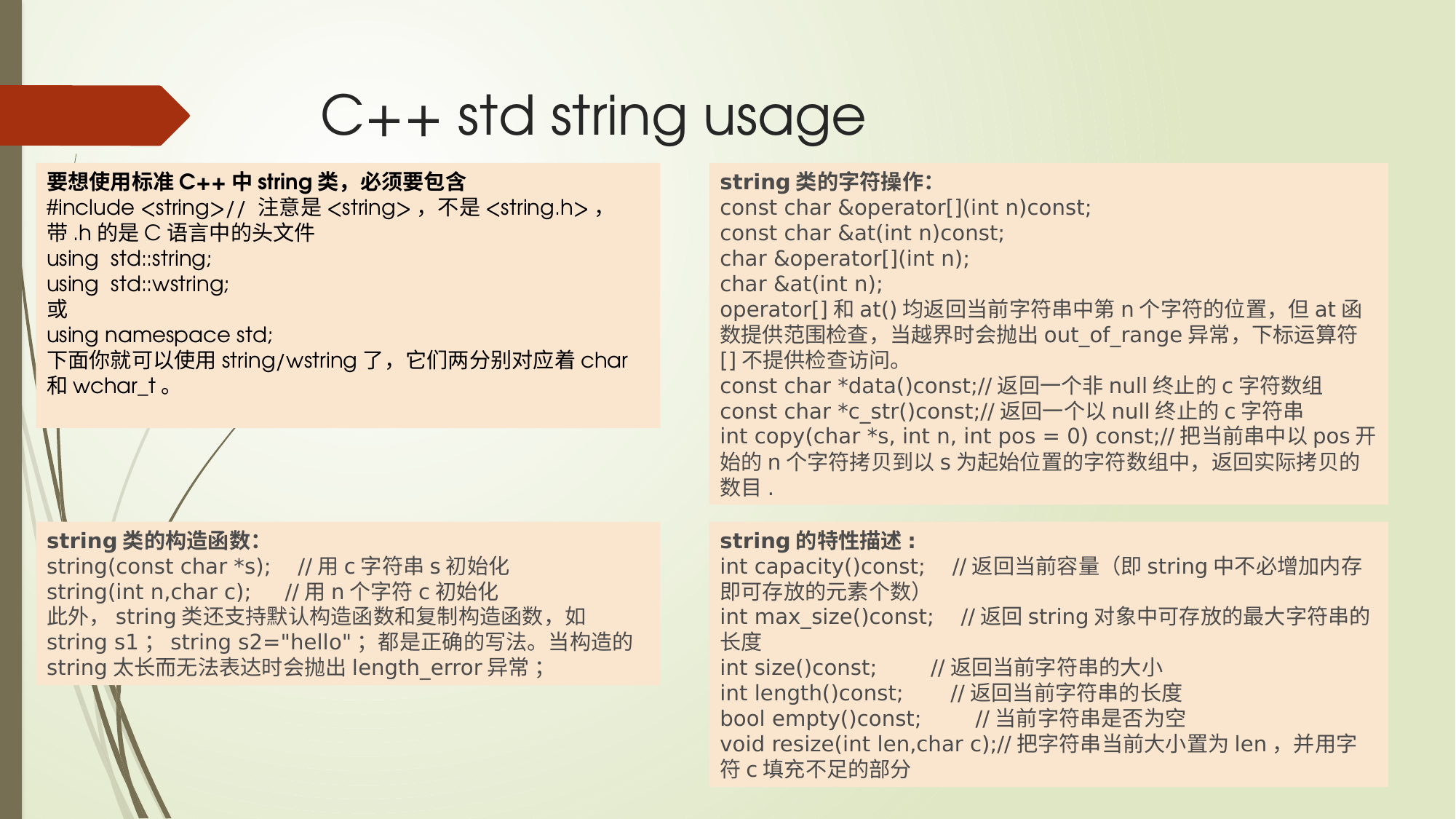

# C++ std string usage
要想使用标准C++中string类，必须要包含
#include <string>// 注意是<string>，不是<string.h>，带.h的是C语言中的头文件
using  std::string;
using  std::wstring;
或
using namespace std;
下面你就可以使用string/wstring了，它们两分别对应着char和wchar_t。

string类的字符操作：
const char &operator[](int n)const;
const char &at(int n)const;
char &operator[](int n);
char &at(int n);
operator[]和at()均返回当前字符串中第n个字符的位置，但at函数提供范围检查，当越界时会抛出out_of_range异常，下标运算符[]不提供检查访问。
const char *data()const;//返回一个非null终止的c字符数组
const char *c_str()const;//返回一个以null终止的c字符串
int copy(char *s, int n, int pos = 0) const;//把当前串中以pos开始的n个字符拷贝到以s为起始位置的字符数组中，返回实际拷贝的数目.
string类的构造函数：
string(const char *s);    //用c字符串s初始化
string(int n,char c);     //用n个字符c初始化
此外，string类还支持默认构造函数和复制构造函数，如string s1；string s2="hello"；都是正确的写法。当构造的string太长而无法表达时会抛出length_error异常 ；
string的特性描述:
int capacity()const;    //返回当前容量（即string中不必增加内存即可存放的元素个数）
int max_size()const;    //返回string对象中可存放的最大字符串的长度
int size()const;        //返回当前字符串的大小
int length()const;       //返回当前字符串的长度
bool empty()const;        //当前字符串是否为空
void resize(int len,char c);//把字符串当前大小置为len，并用字符c填充不足的部分